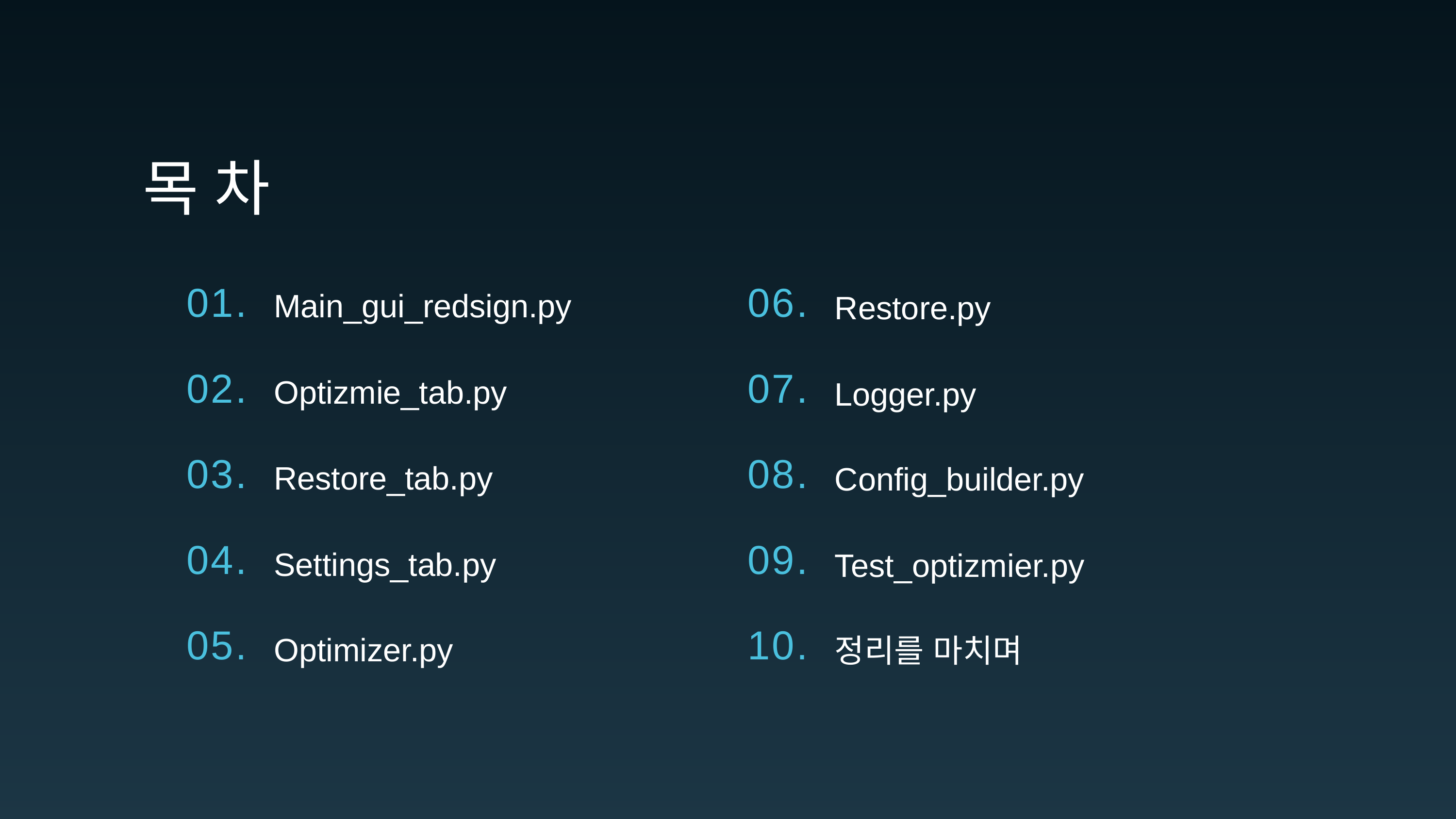

목 차
Main_gui_redsign.py
01.
06.
Restore.py
02.
07.
Optizmie_tab.py
Logger.py
03.
08.
Restore_tab.py
Config_builder.py
04.
09.
Settings_tab.py
Test_optizmier.py
05.
10.
Optimizer.py
정리를 마치며